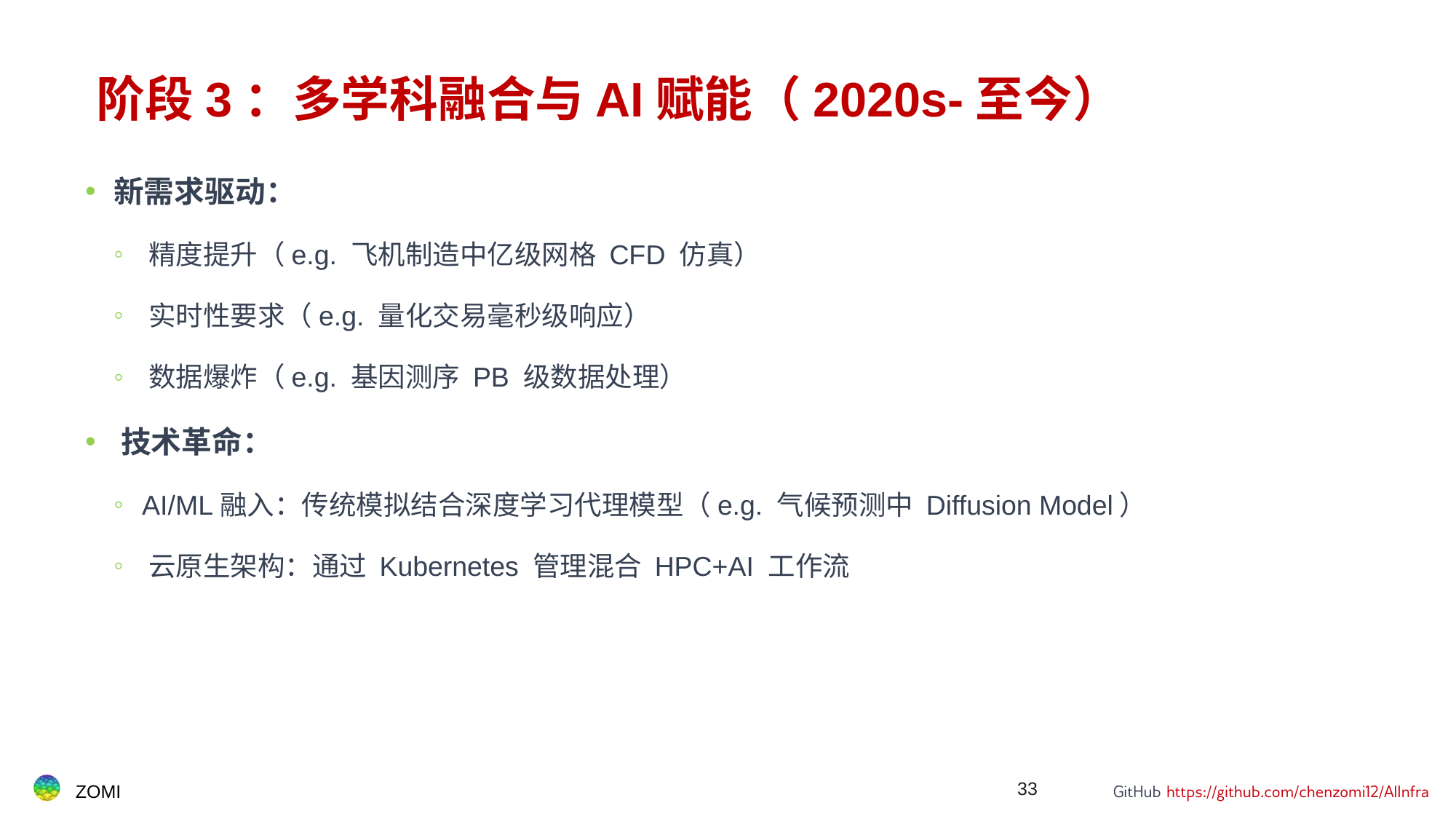

# ​​阶段3：多学科融合与AI赋能（2020s-至今）​​
新需求驱动​​：
​​精度提升​​（e.g. 飞机制造中亿级网格 CFD 仿真）
​​实时性要求​​（e.g. 量化交易毫秒级响应）
​​数据爆炸​​（e.g. 基因测序 PB 级数据处理）
​​技术革命​​：
​​AI/ML融入​​：传统模拟结合深度学习代理模型（e.g. 气候预测中 Diffusion Model）
​​云原生架构​​：通过 Kubernetes 管理混合 HPC+AI 工作流